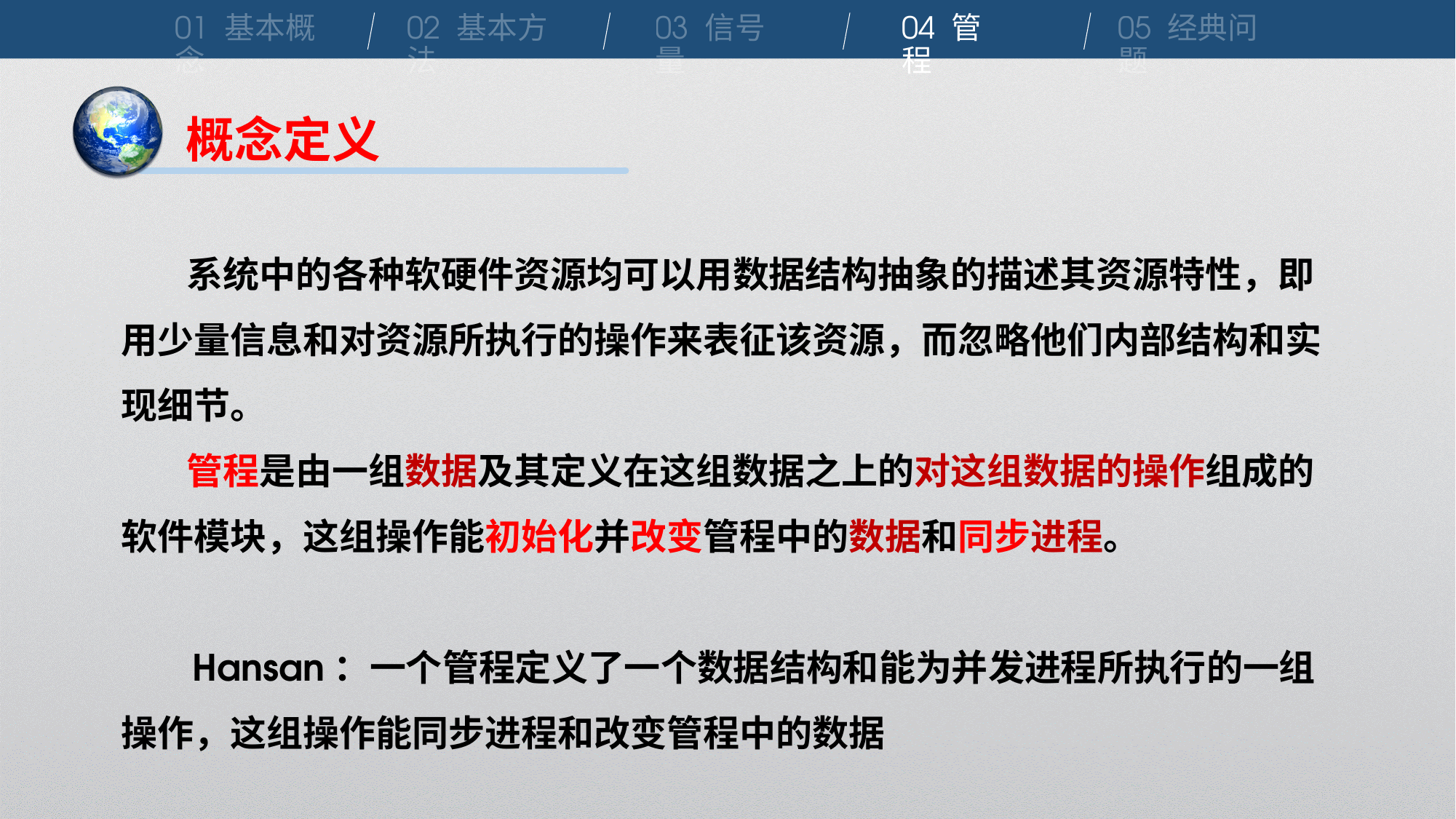

01 基本概念
02 基本方法
03 信号量
04 管程
05 经典问题
概念定义
       系统中的各种软硬件资源均可以用数据结构抽象的描述其资源特性，即用少量信息和对资源所执行的操作来表征该资源，而忽略他们内部结构和实现细节。
       管程是由一组数据及其定义在这组数据之上的对这组数据的操作组成的软件模块，这组操作能初始化并改变管程中的数据和同步进程。

       Hansan：一个管程定义了一个数据结构和能为并发进程所执行的一组操作，这组操作能同步进程和改变管程中的数据